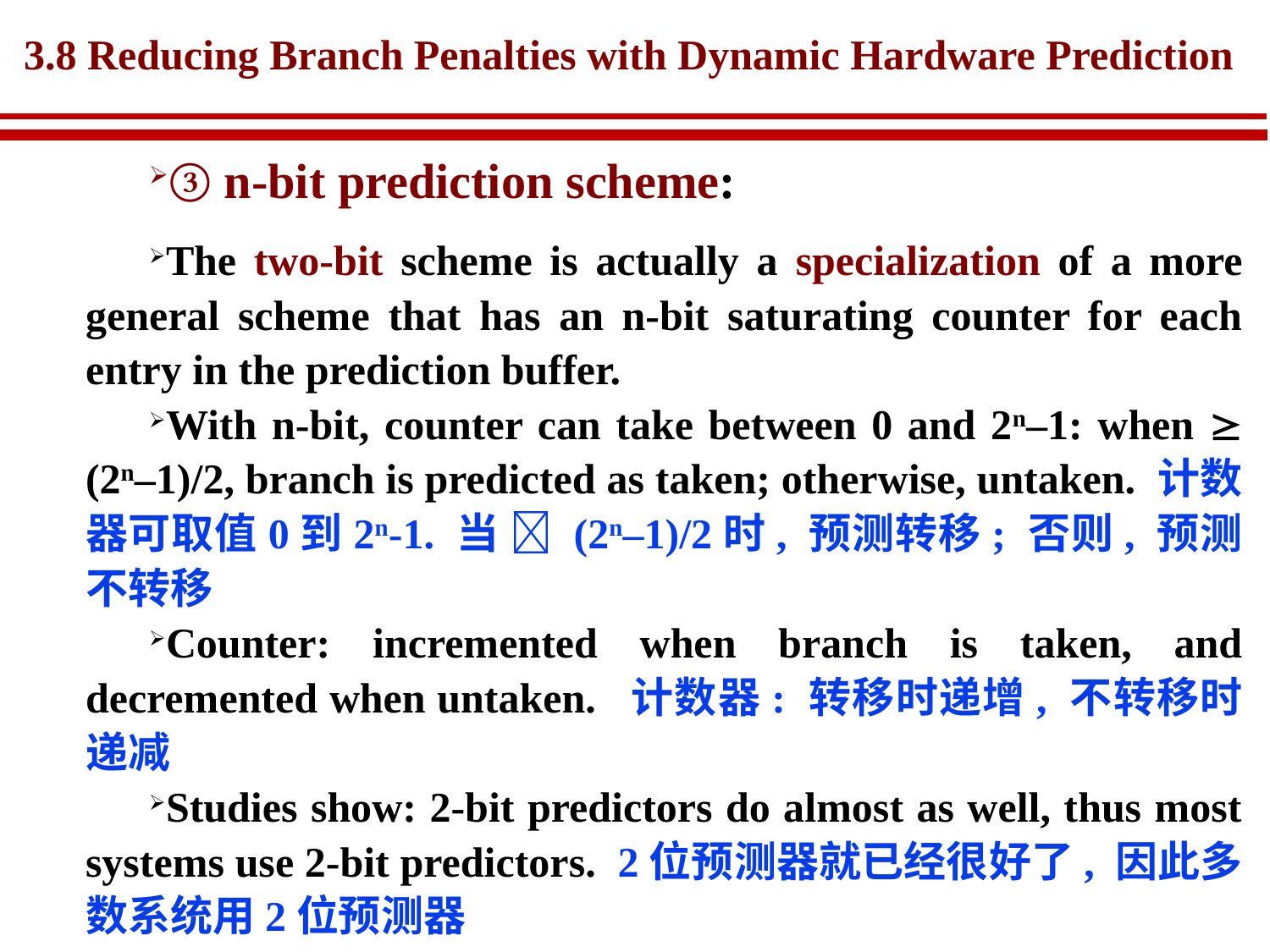

# 3.8 Reducing Branch Penalties with Dynamic Hardware Prediction
③ n-bit prediction scheme:
The two-bit scheme is actually a specialization of a more general scheme that has an n-bit saturating counter for each entry in the prediction buffer.
With n-bit, counter can take between 0 and 2n–1: when ≥ (2n–1)/2, branch is predicted as taken; otherwise, untaken. 计数器可取值0到2n-1. 当 ≥ (2n–1)/2时, 预测转移; 否则, 预测不转移
Counter: incremented when branch is taken, and decremented when untaken.  计数器: 转移时递增, 不转移时递减
Studies show: 2-bit predictors do almost as well, thus most systems use 2-bit predictors.  2位预测器就已经很好了, 因此多数系统用2位预测器